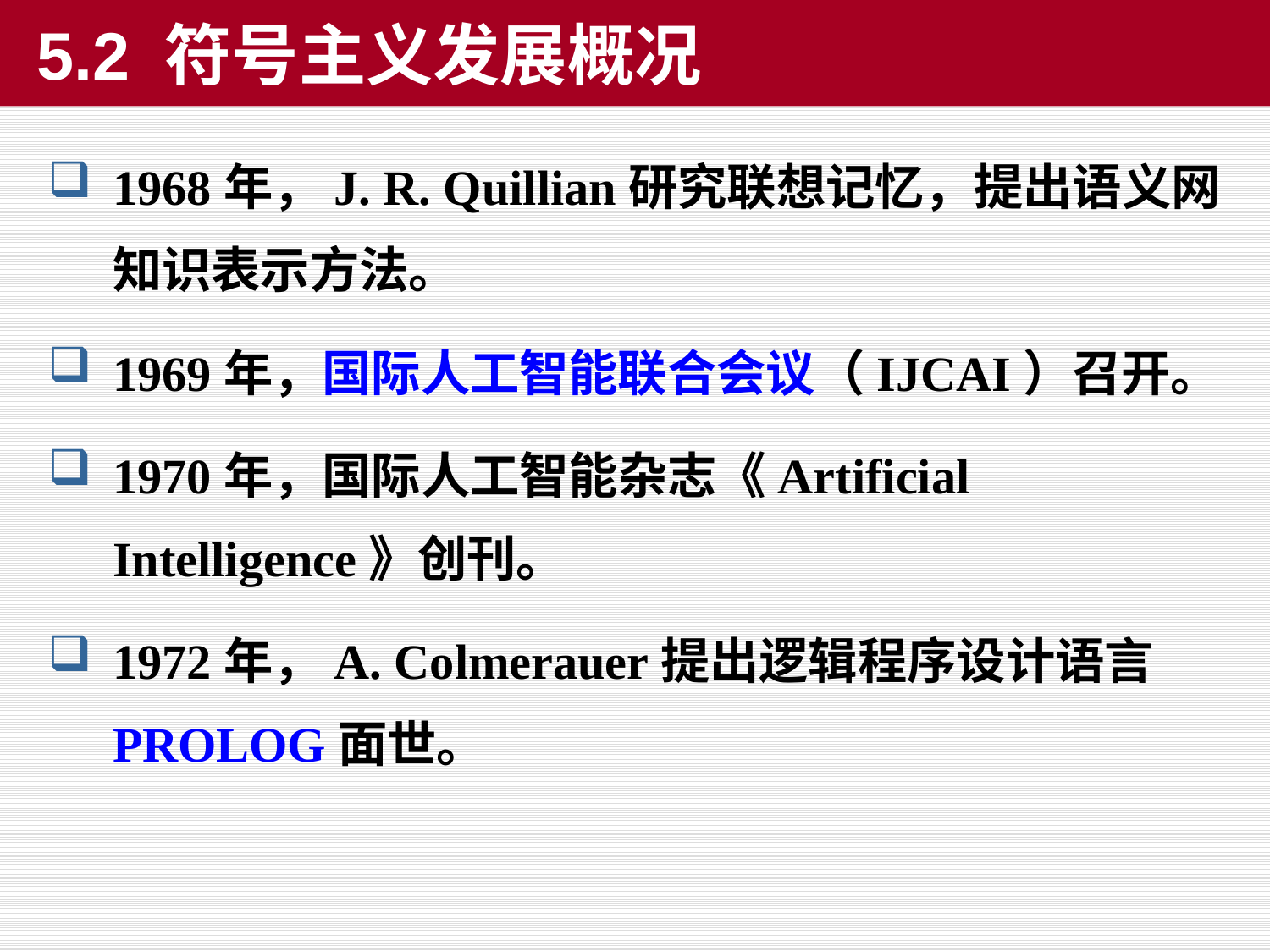

5.2 符号主义发展概况
1968年，J. R. Quillian研究联想记忆，提出语义网知识表示方法。
1969年，国际人工智能联合会议（IJCAI）召开。
1970年，国际人工智能杂志《Artificial Intelligence》创刊。
1972年，A. Colmerauer提出逻辑程序设计语言PROLOG面世。